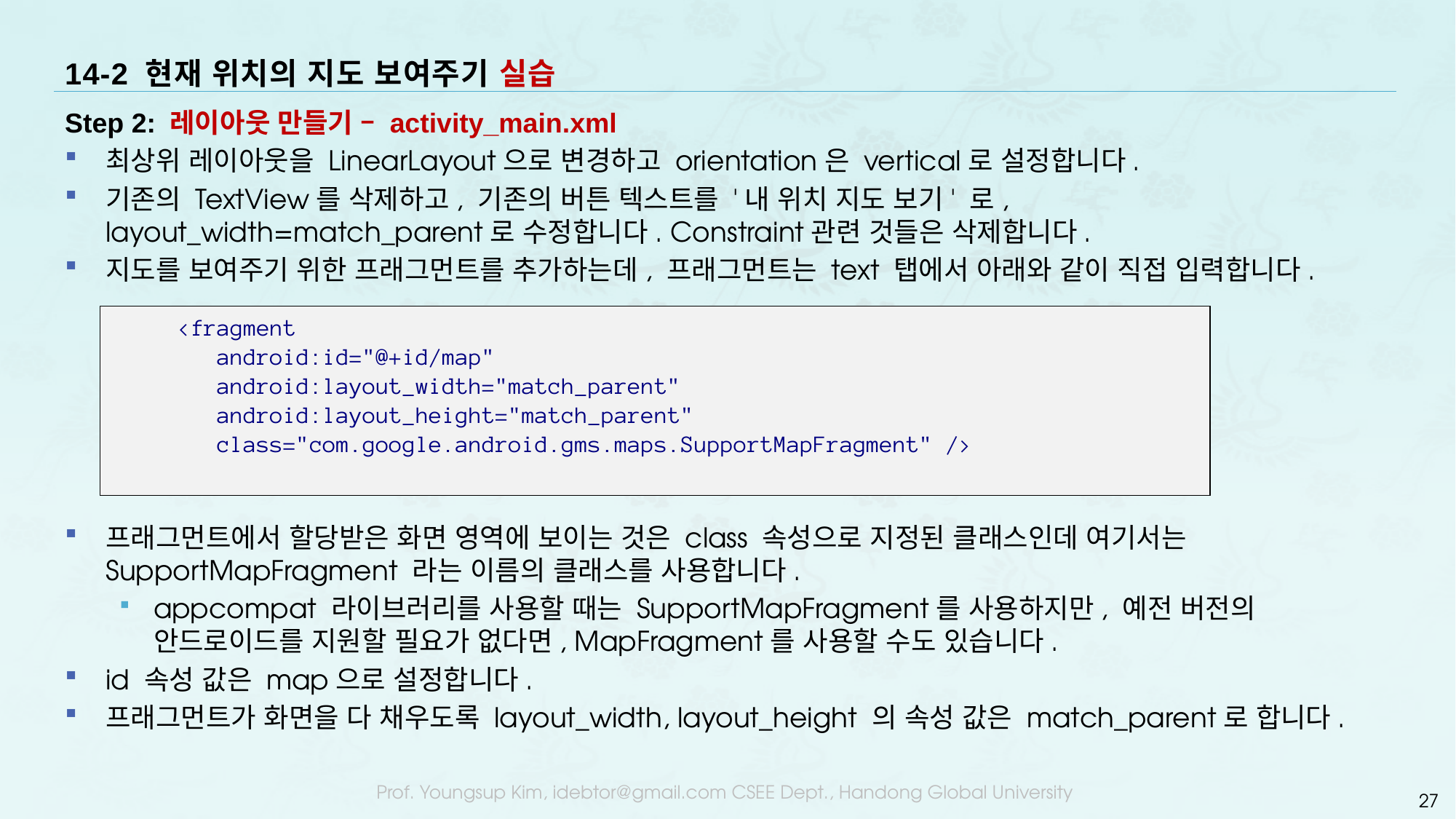

# 14-2 현재 위치의 지도 보여주기 실습
Step 2: 레이아웃 만들기 – activity_main.xml
최상위 레이아웃을 LinearLayout으로 변경하고 orientation은 vertical로 설정합니다.
기존의 TextView를 삭제하고, 기존의 버튼 텍스트를 '내 위치 지도 보기' 로, layout_width=match_parent로 수정합니다. Constraint관련 것들은 삭제합니다.
지도를 보여주기 위한 프래그먼트를 추가하는데, 프래그먼트는 text 탭에서 아래와 같이 직접 입력합니다.
프래그먼트에서 할당받은 화면 영역에 보이는 것은 class 속성으로 지정된 클래스인데 여기서는 SupportMapFragment 라는 이름의 클래스를 사용합니다.
appcompat 라이브러리를 사용할 때는 SupportMapFragment를 사용하지만, 예전 버전의 안드로이드를 지원할 필요가 없다면, MapFragment를 사용할 수도 있습니다.
id 속성 값은 map으로 설정합니다.
프래그먼트가 화면을 다 채우도록 layout_width, layout_height 의 속성 값은 match_parent로 합니다.

     <fragment
        android:id="@+id/map"
        android:layout_width="match_parent"
        android:layout_height="match_parent"
        class="com.google.android.gms.maps.SupportMapFragment" />
27